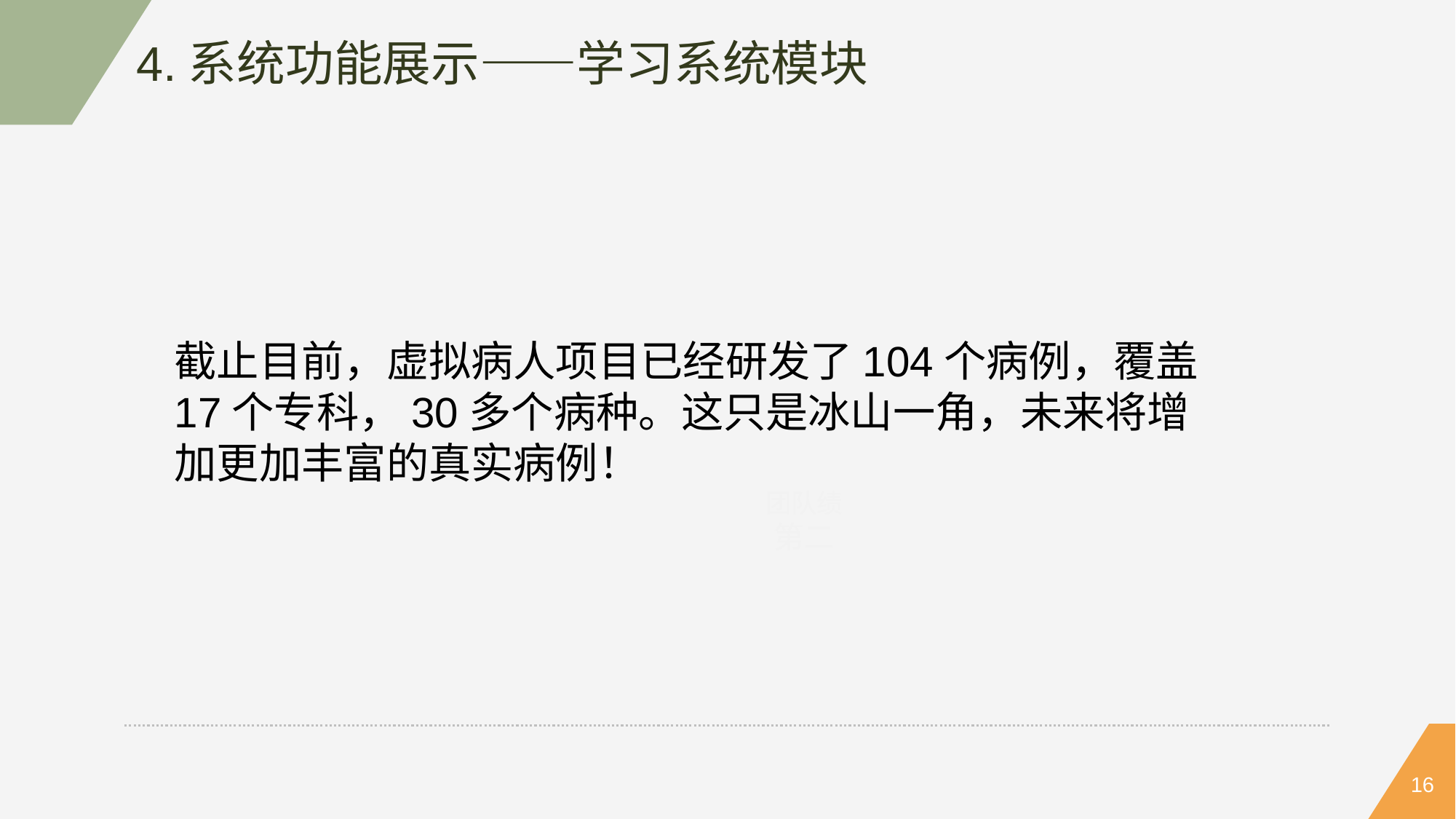

4.系统功能展示——学习系统模块

截止目前，虚拟病人项目已经研发了104个病例，覆盖17个专科，30多个病种。这只是冰山一角，未来将增加更加丰富的真实病例！

团队绩
第二